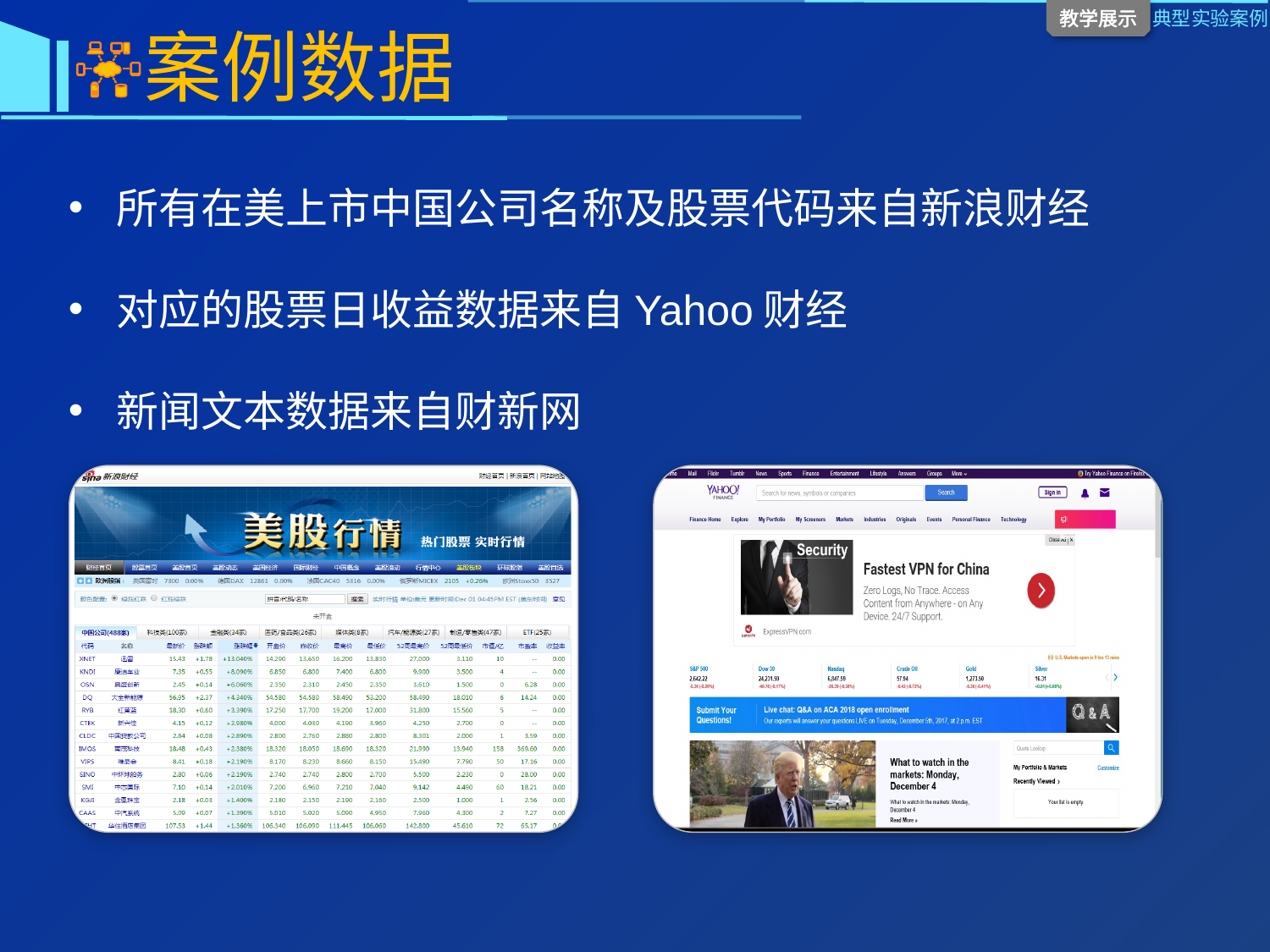

案例数据

所有在美上市中国公司名称及股票代码来自新浪财经

对应的股票日收益数据来自Yahoo财经

新闻文本数据来自财新网